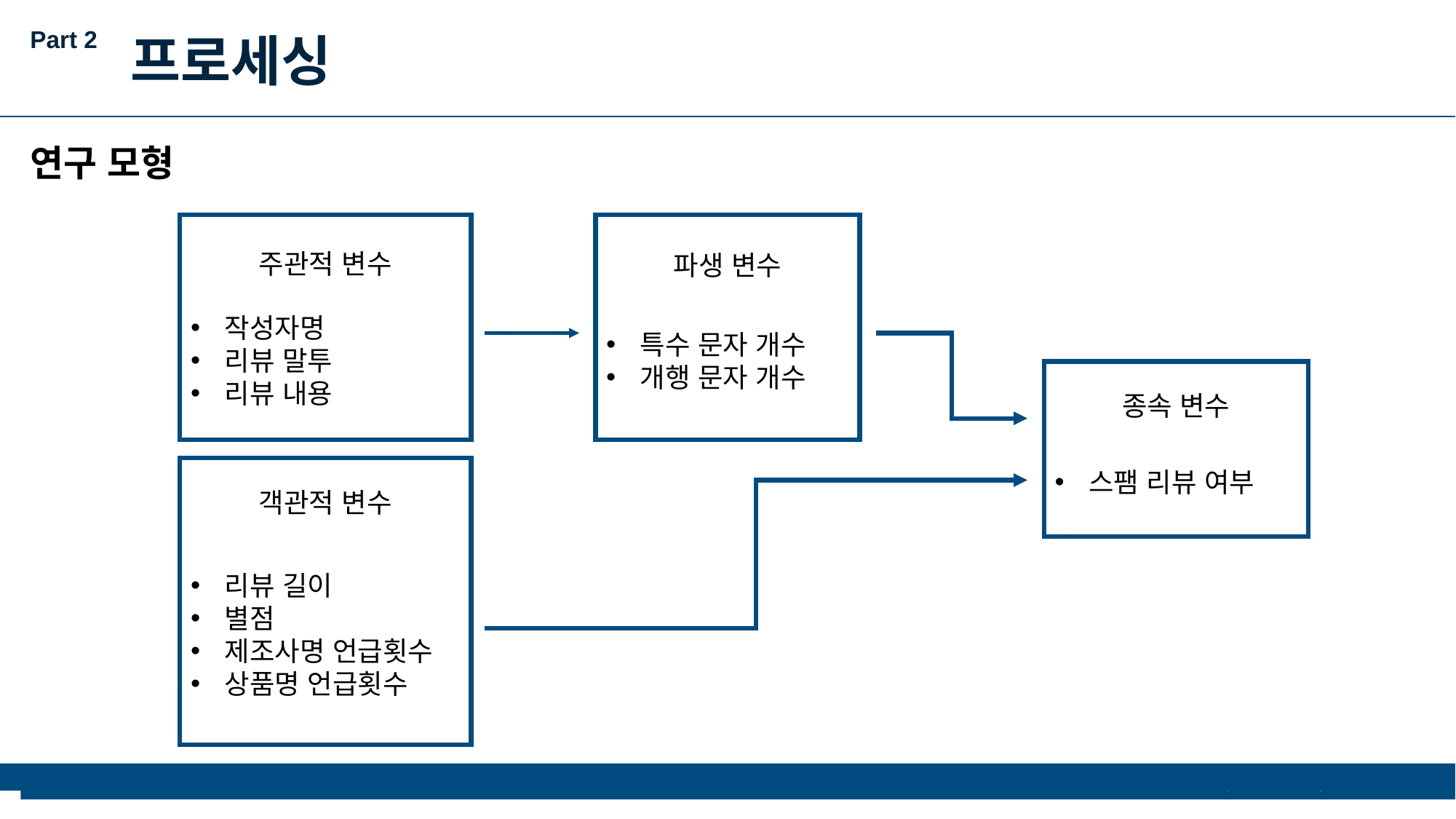

Part 2
프로세싱
연구 모형

특수 문자 개수
개행 문자 개수
파생 변수

작성자명
리뷰 말투
리뷰 내용
주관적 변수

스팸 리뷰 여부
종속 변수

리뷰 길이
별점
제조사명 언급횟수
상품명 언급횟수
객관적 변수